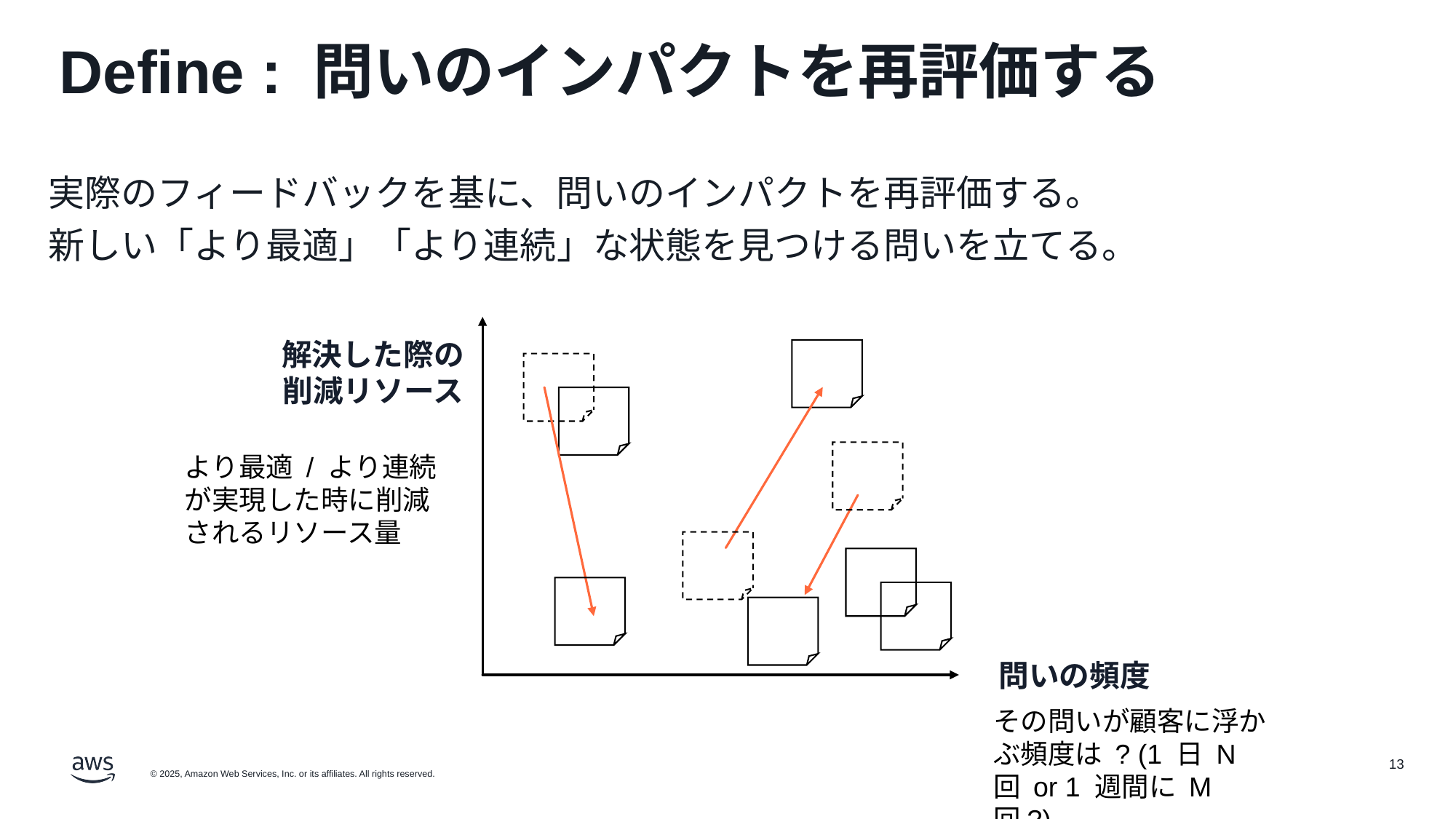

# Define : 問いのインパクトを再評価する
実際のフィードバックを基に、問いのインパクトを再評価する。
新しい「より最適」「より連続」な状態を見つける問いを立てる。
解決した際の削減リソース

より最適 / より連続が実現した時に削減されるリソース量

問いの頻度
その問いが顧客に浮かぶ頻度は ? (1 日 N 回 or 1 週間に M 回?)
13